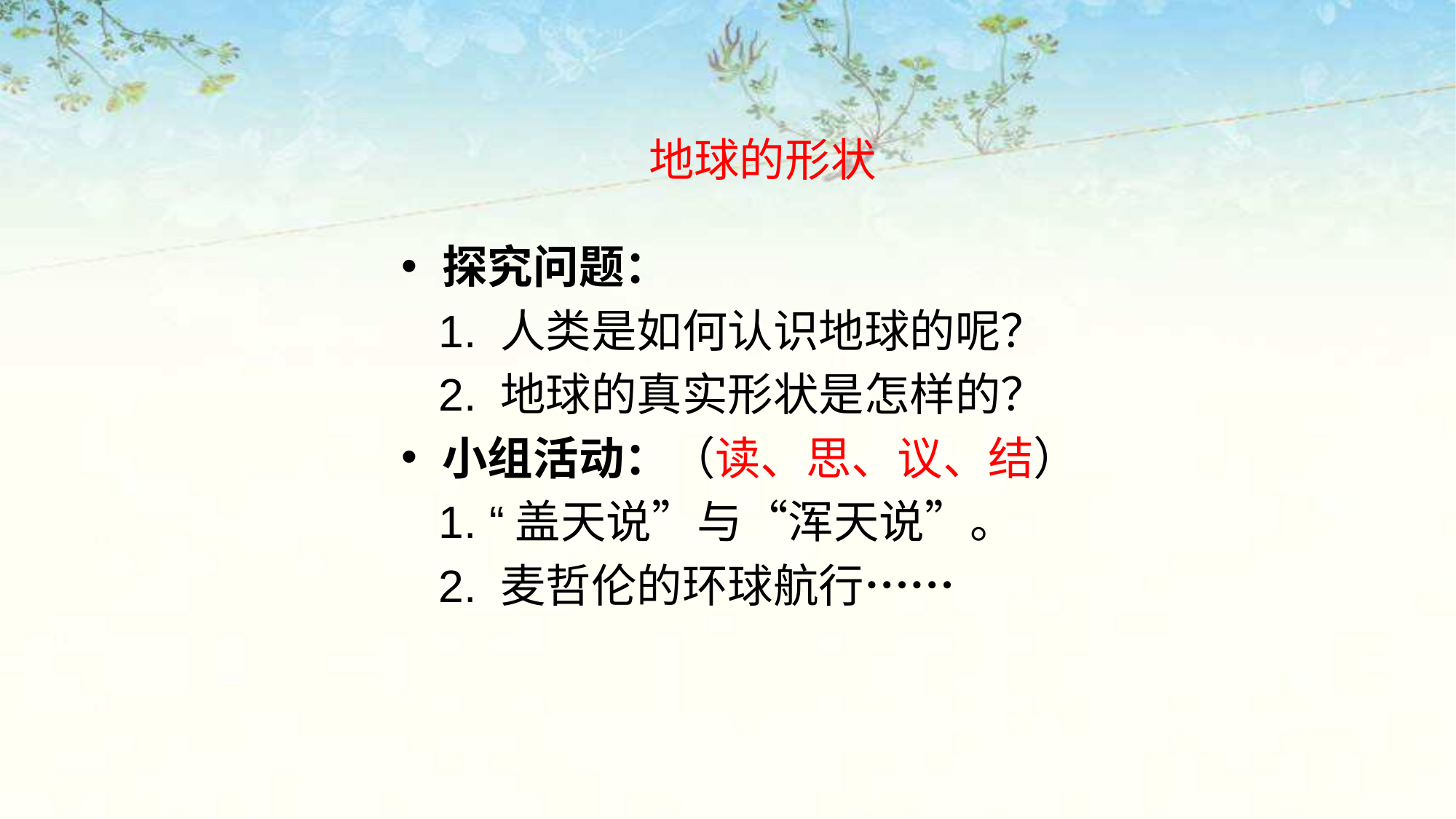

地球的形状
探究问题：
   1. 人类是如何认识地球的呢？
   2. 地球的真实形状是怎样的？
小组活动：（读、思、议、结）
   1. “盖天说”与“浑天说”。
   2. 麦哲伦的环球航行……